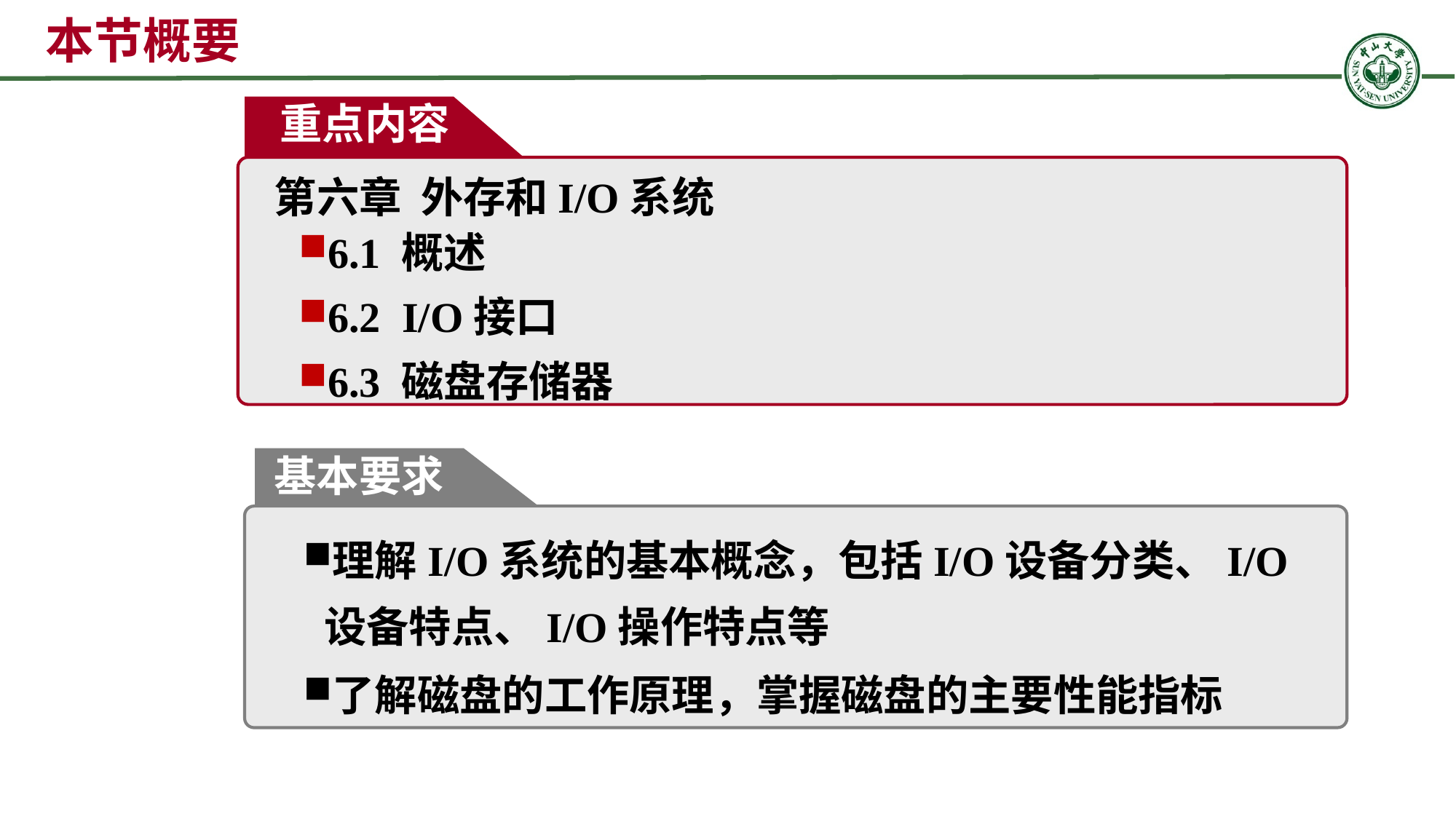

本节概要
重点内容

第六章  外存和I/O系统
6.1 概述
6.2  I/O接口
6.3 磁盘存储器
基本要求

理解I/O系统的基本概念，包括I/O设备分类、I/O设备特点、I/O操作特点等
了解磁盘的工作原理，掌握磁盘的主要性能指标